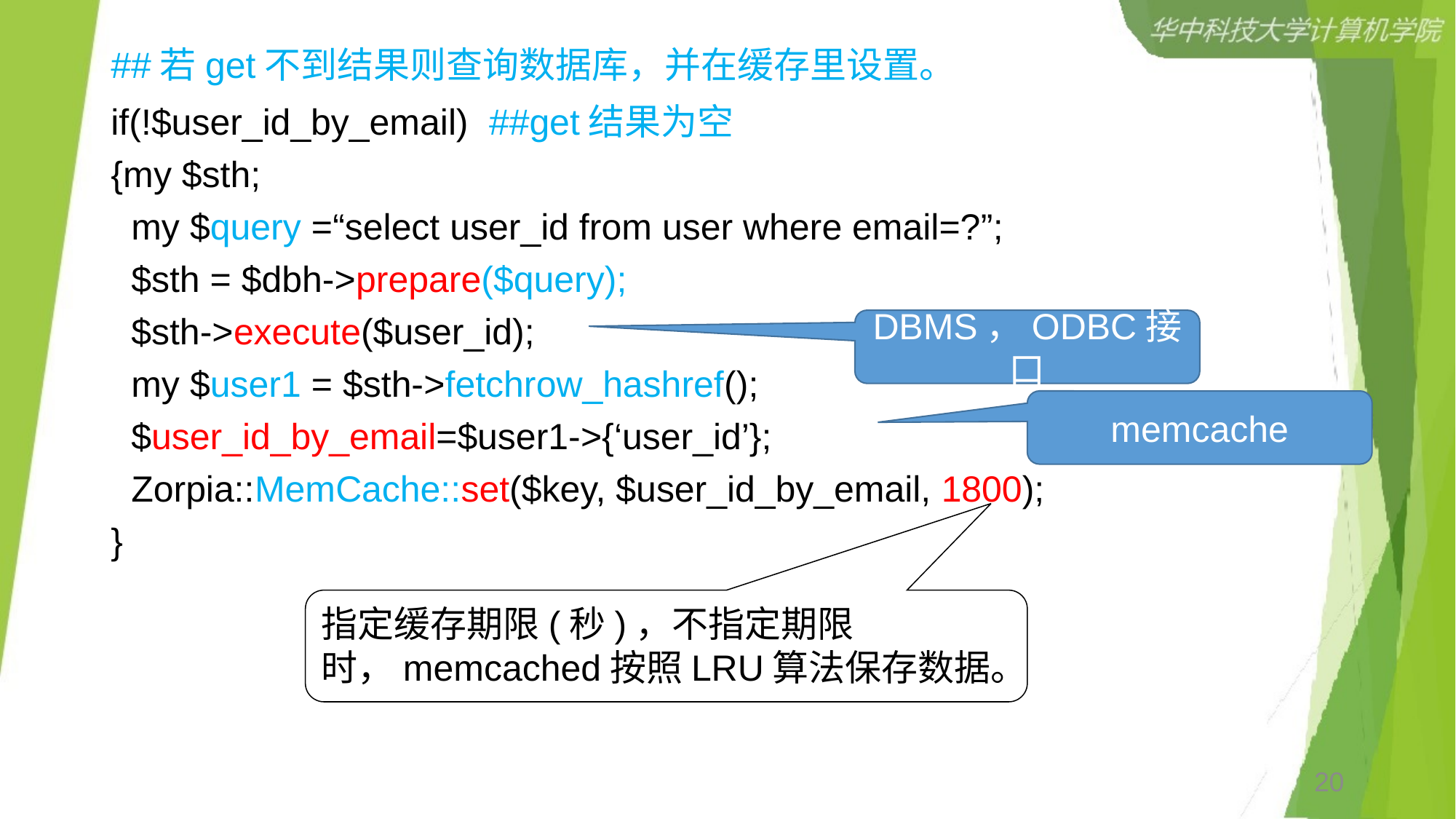

##若get不到结果则查询数据库，并在缓存里设置。
if(!$user_id_by_email)  ##get结果为空
{my $sth; 
  my $query =“select user_id from user where email=?”; 
  $sth = $dbh->prepare($query); 
  $sth->execute($user_id); 
  my $user1 = $sth->fetchrow_hashref(); 
  $user_id_by_email=$user1->{‘user_id’}; 
  Zorpia::MemCache::set($key, $user_id_by_email, 1800); 
}
DBMS，ODBC接口
memcache
指定缓存期限(秒)，不指定期限时，memcached按照LRU算法保存数据。
20